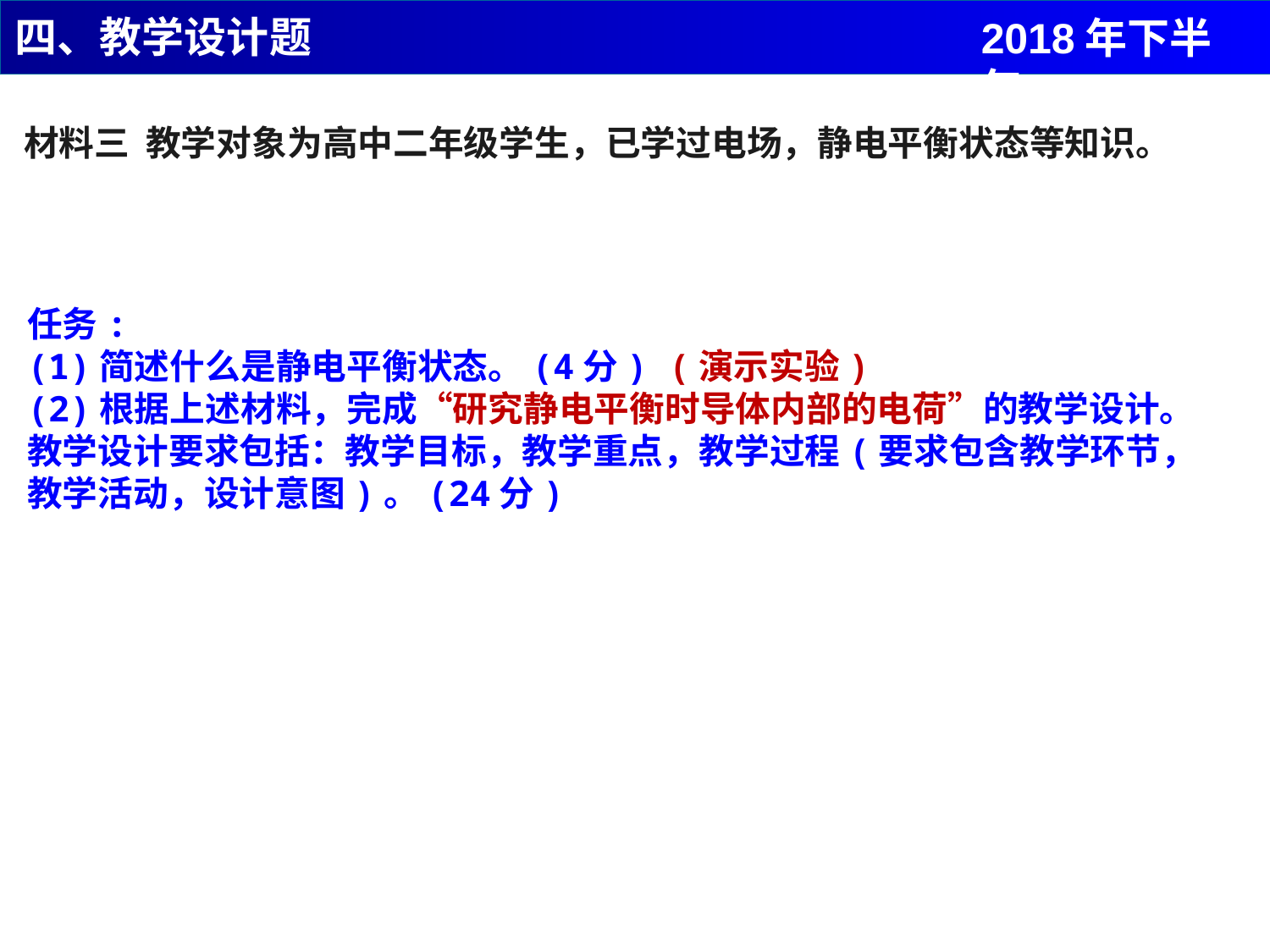

四、教学设计题
2018年下半年
材料三  教学对象为高中二年级学生，已学过电场，静电平衡状态等知识。
任务:
(1)简述什么是静电平衡状态。(4分) (演示实验)
(2)根据上述材料，完成“研究静电平衡时导体内部的电荷”的教学设计。教学设计要求包括：教学目标，教学重点，教学过程(要求包含教学环节，教学活动，设计意图)。(24分)